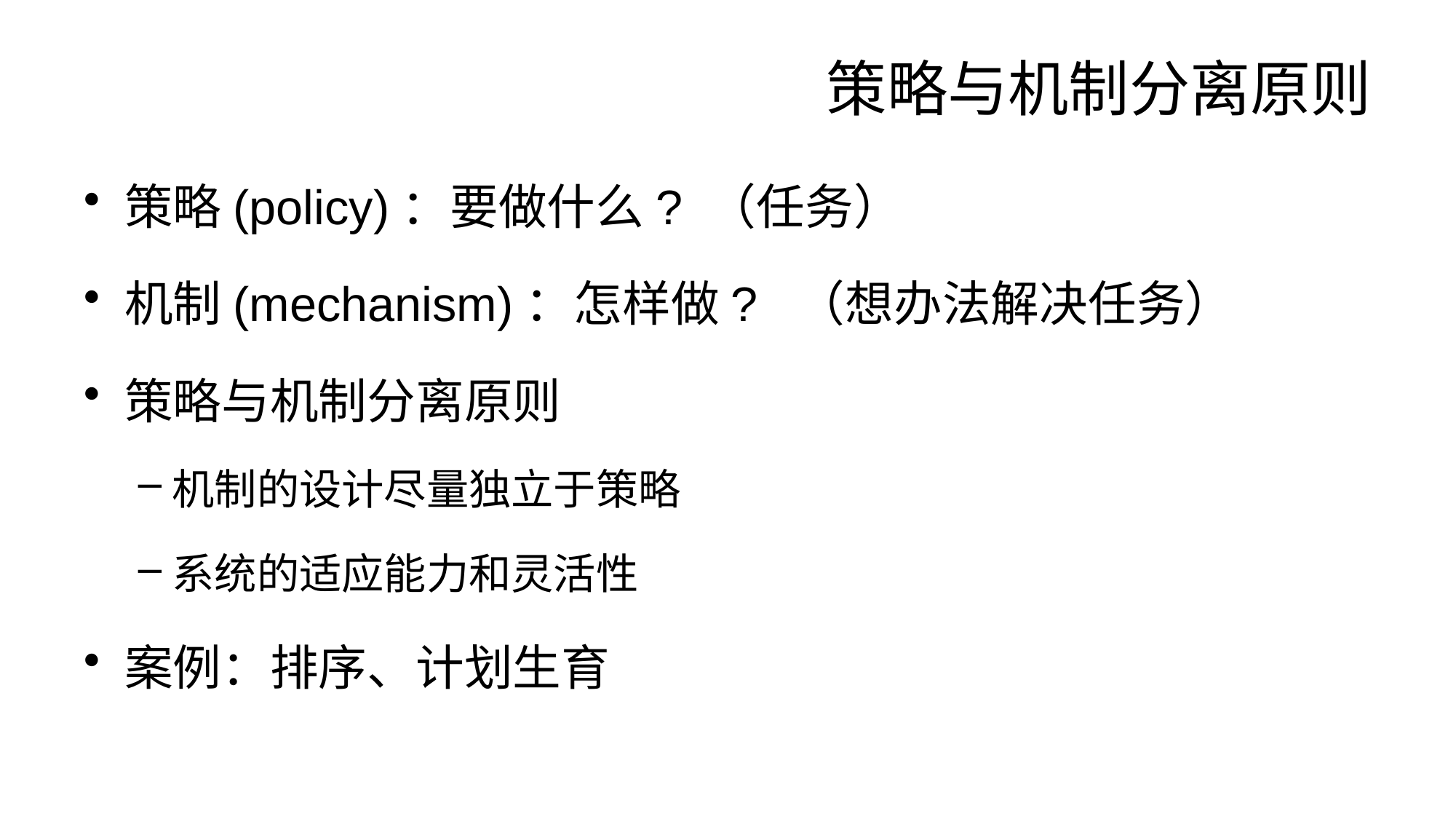

# 策略与机制分离原则
策略(policy)：要做什么? （任务）
机制(mechanism)：怎样做?  （想办法解决任务）
策略与机制分离原则
机制的设计尽量独立于策略
系统的适应能力和灵活性
案例：排序、计划生育